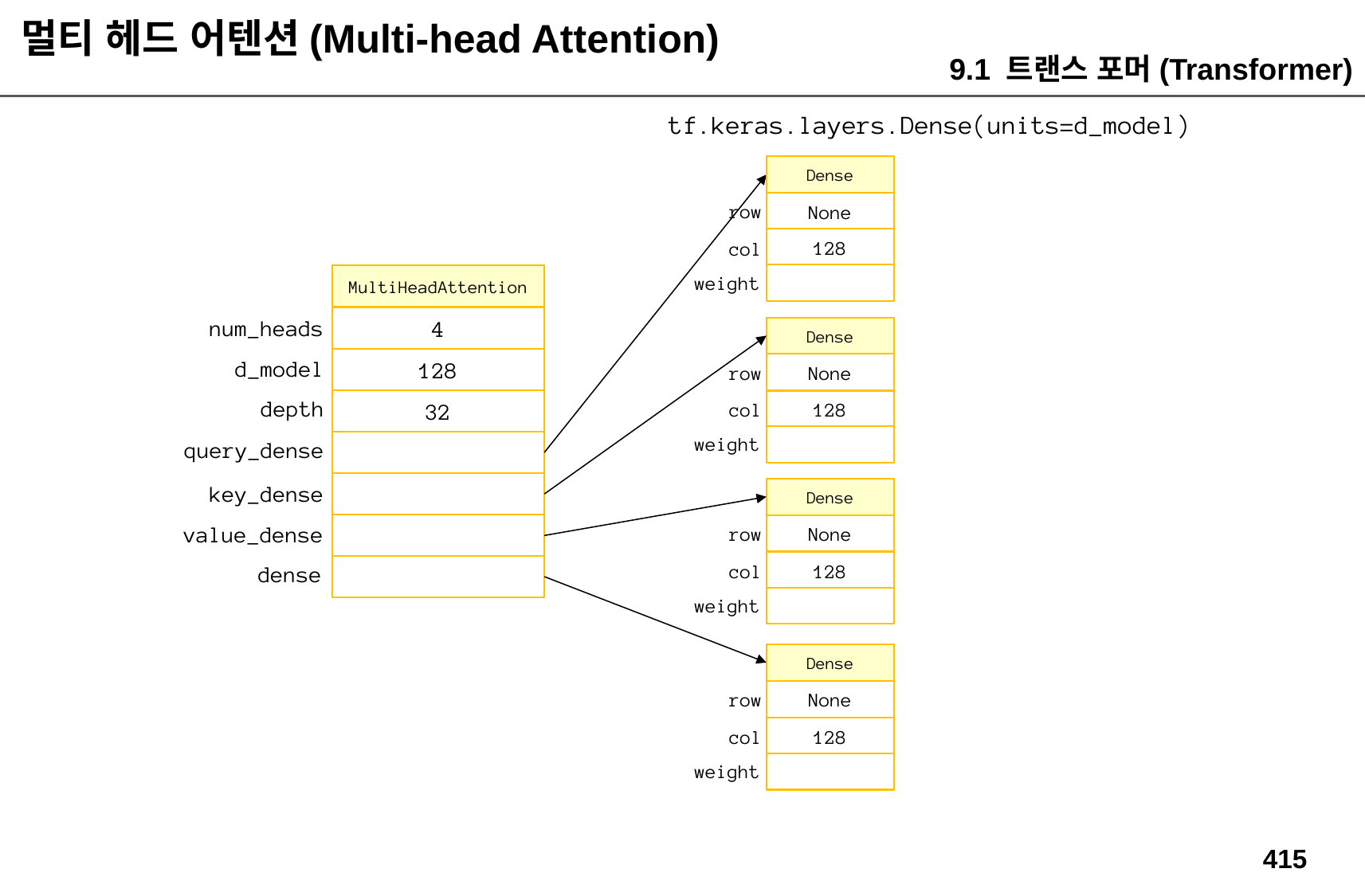

멀티 헤드 어텐션(Multi-head Attention)
9.1 트랜스 포머(Transformer)
tf.keras.layers.Dense(units=d_model)
Dense
None
row
128
col

weight
MultiHeadAttention
4
num_heads
Dense
d_model
128
None
row
depth
32
128
col
weight

query_dense

key_dense

Dense
value_dense

None
row
128
col
dense

weight

Dense
None
row
128
col
weight